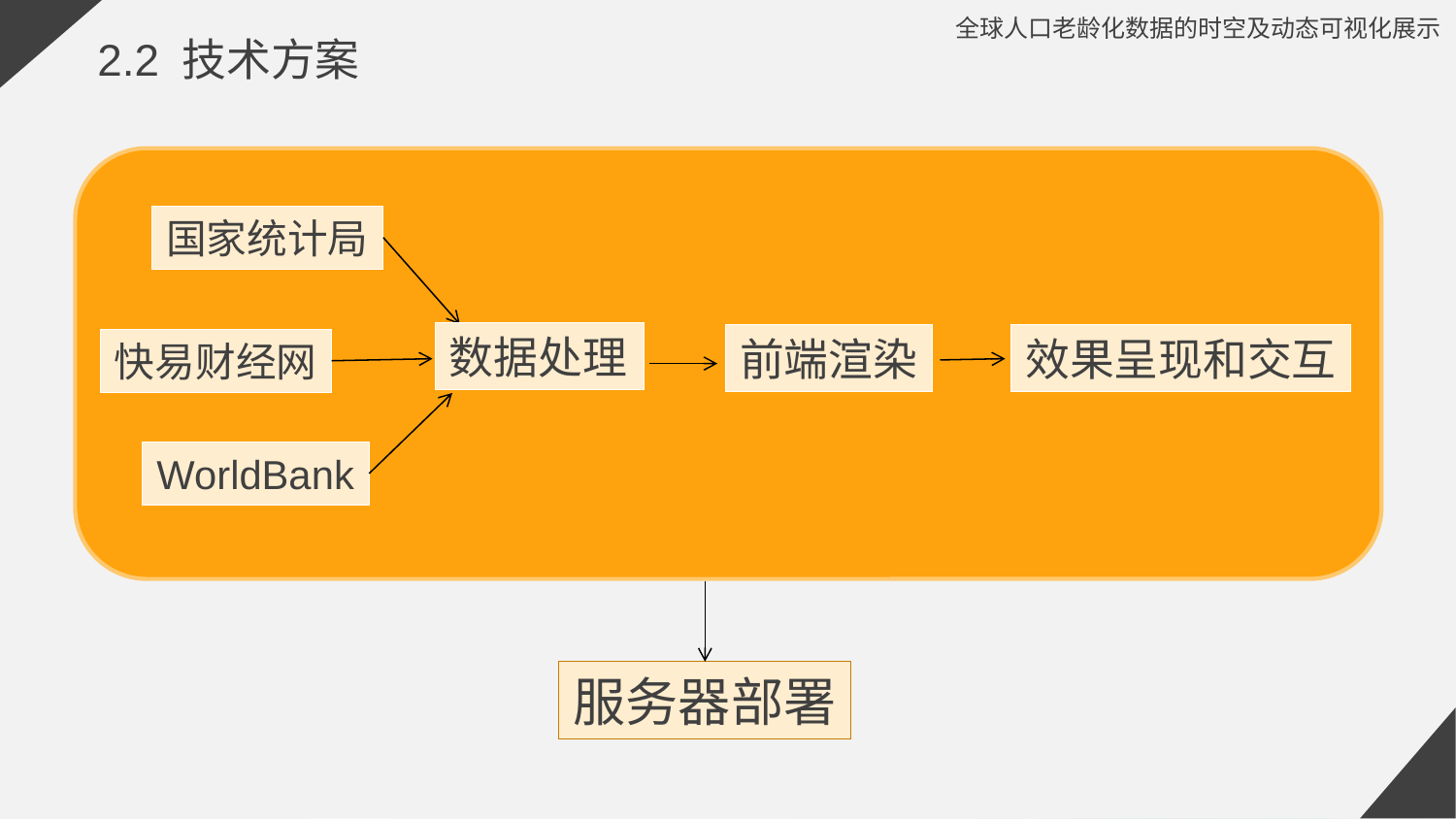

全球人口老龄化数据的时空及动态可视化展示

2.2 技术方案

国家统计局
数据处理
前端渲染
效果呈现和交互
快易财经网
WorldBank
服务器部署